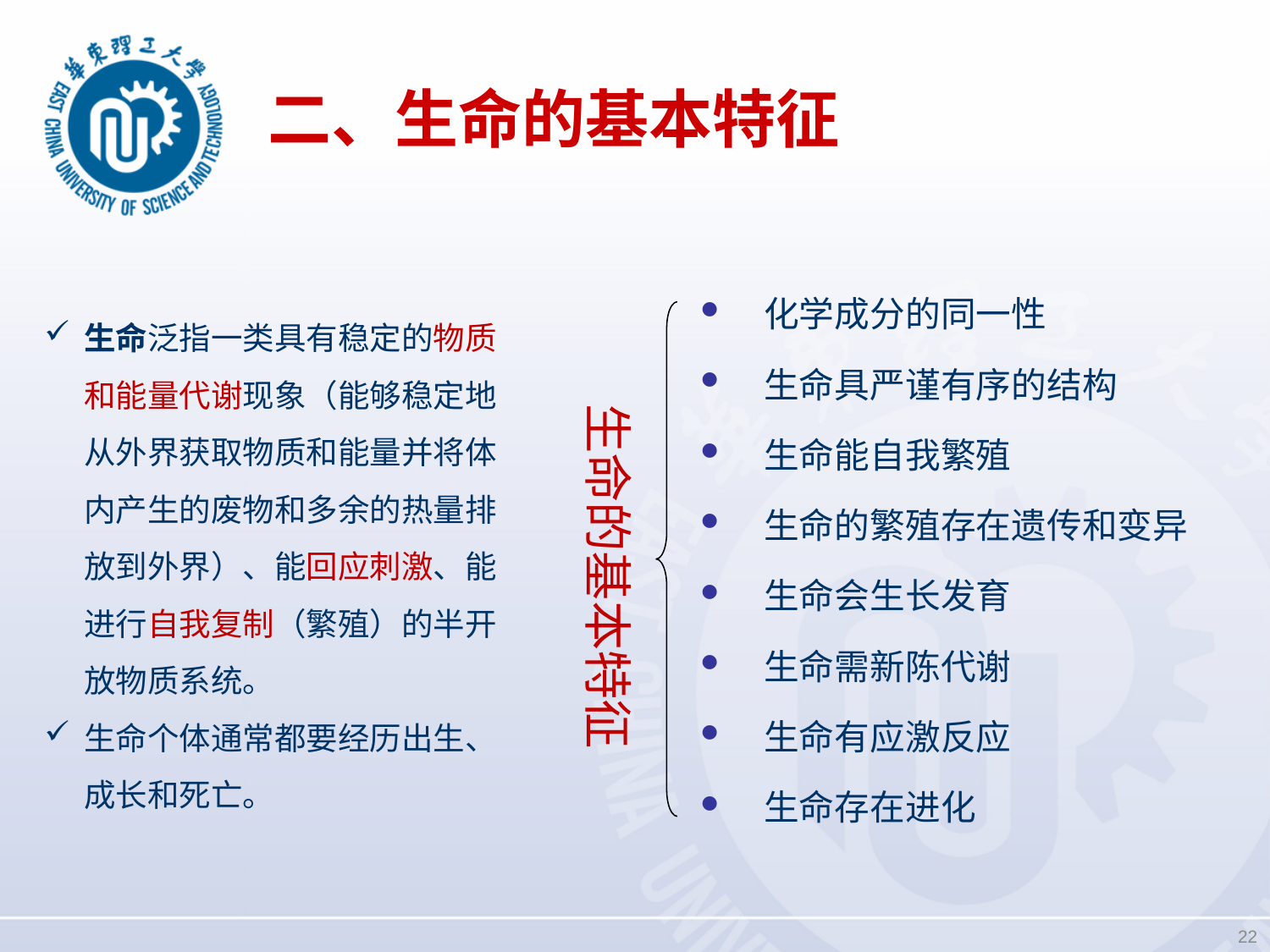

# 二、生命的基本特征
化学成分的同一性
生命具严谨有序的结构
生命能自我繁殖
生命的繁殖存在遗传和变异
生命会生长发育
生命需新陈代谢
生命有应激反应
生命存在进化
生命泛指一类具有稳定的物质和能量代谢现象（能够稳定地从外界获取物质和能量并将体内产生的废物和多余的热量排放到外界）、能回应刺激、能进行自我复制（繁殖）的半开放物质系统。
生命个体通常都要经历出生、成长和死亡。

生命的基本特征

22